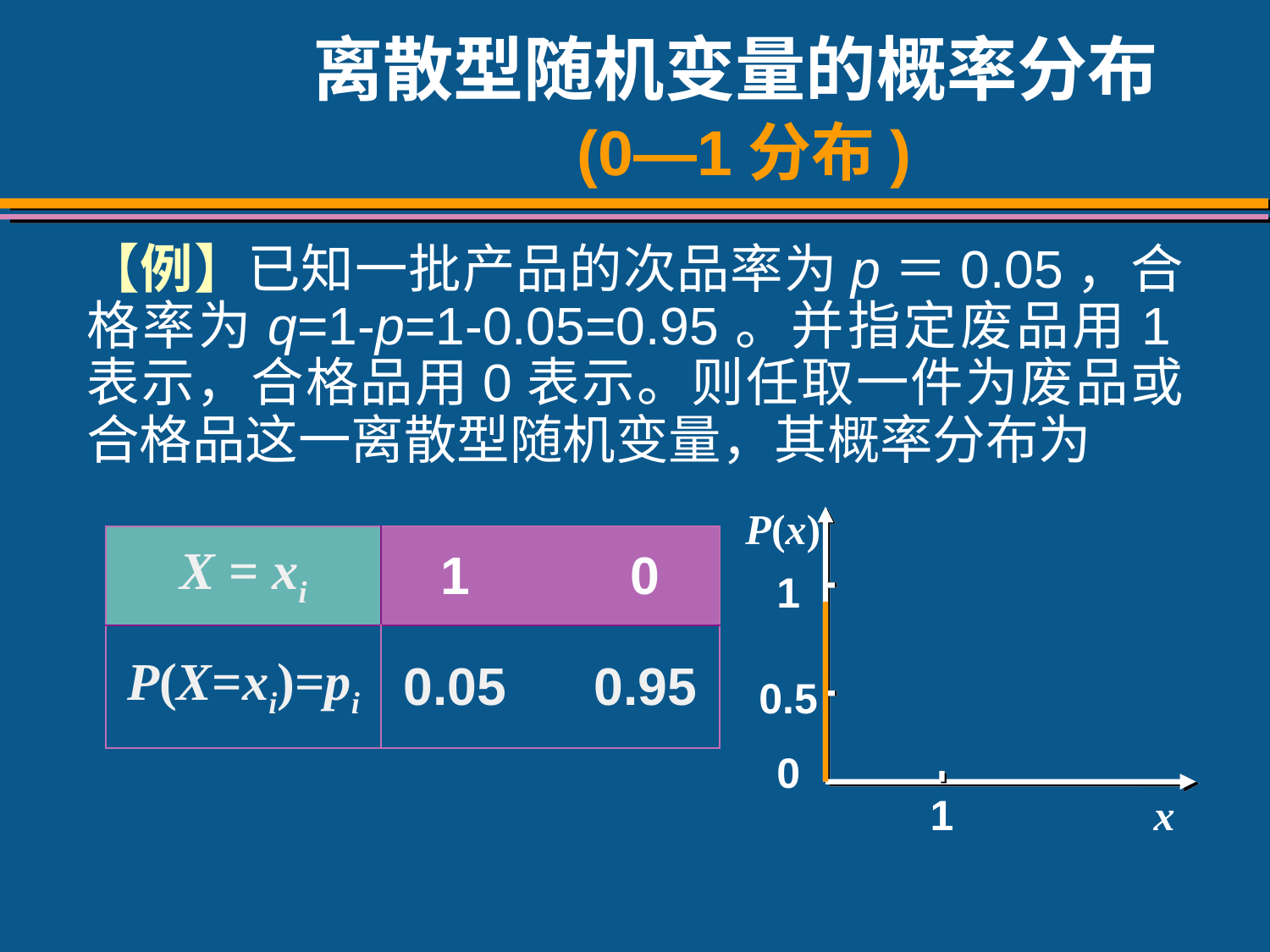

# 离散型随机变量的概率分布 (0—1分布)
【例】已知一批产品的次品率为p＝0.05，合格率为q=1-p=1-0.05=0.95。并指定废品用1表示，合格品用0表示。则任取一件为废品或合格品这一离散型随机变量，其概率分布为
P(x)

1
0.5
0

1
x
| X = xi | 1 0 |
| --- | --- |
| P(X=xi)=pi | 0.05 0.95 |